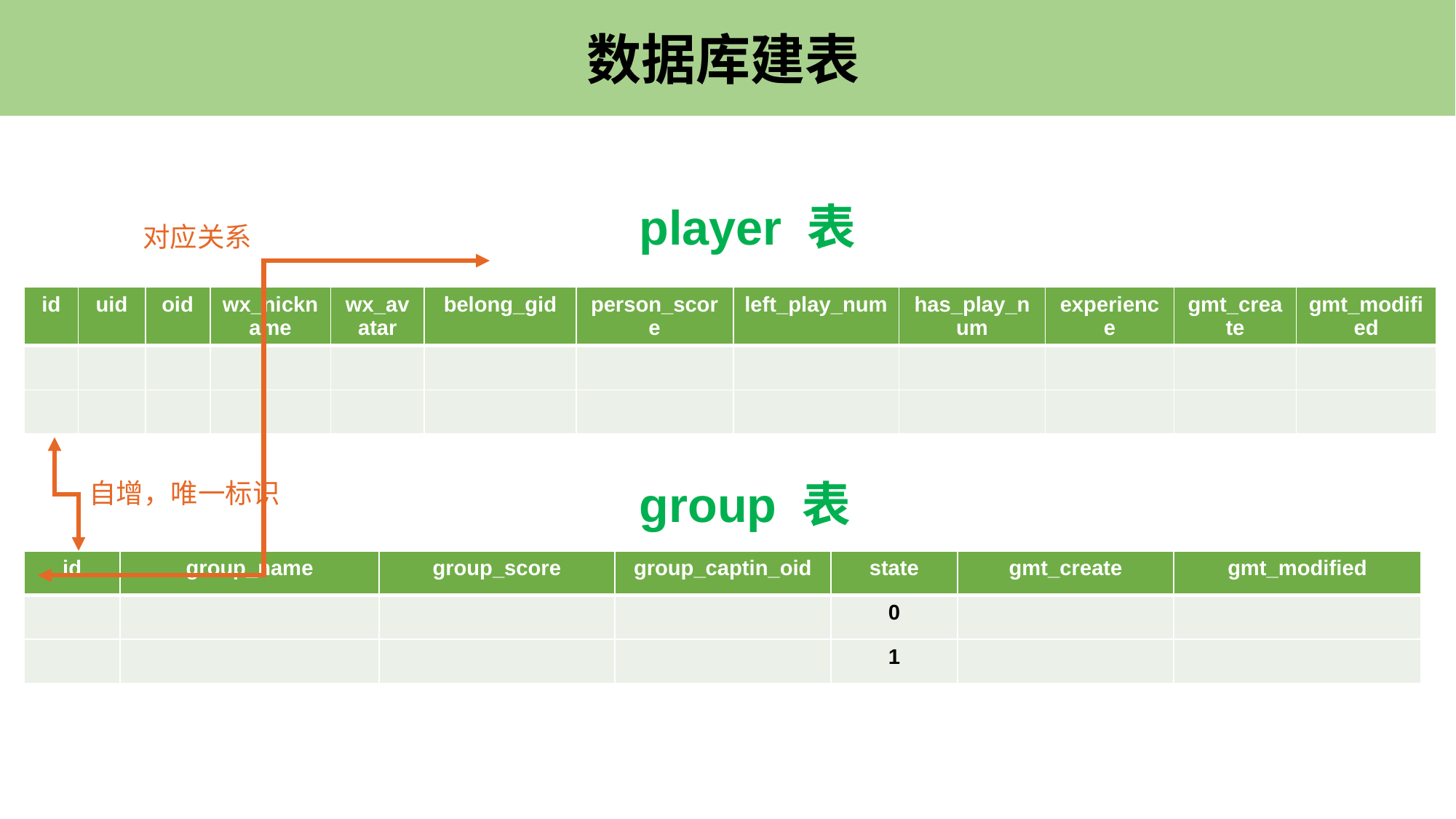

数据库建表
player 表
对应关系
| id | uid | oid | wx\_nickname | wx\_avatar | belong\_gid | person\_score | left\_play\_num | has\_play\_num | experience | gmt\_create | gmt\_modified |
| --- | --- | --- | --- | --- | --- | --- | --- | --- | --- | --- | --- |
|  |  |  |  |  |  |  |  |  |  |  |  |
|  |  |  |  |  |  |  |  |  |  |  |  |
group 表
自增，唯一标识
| id | group\_name | group\_score | group\_captin\_oid | state | gmt\_create | gmt\_modified |
| --- | --- | --- | --- | --- | --- | --- |
|  |  |  |  | 0 |  |  |
|  |  |  |  | 1 |  |  |